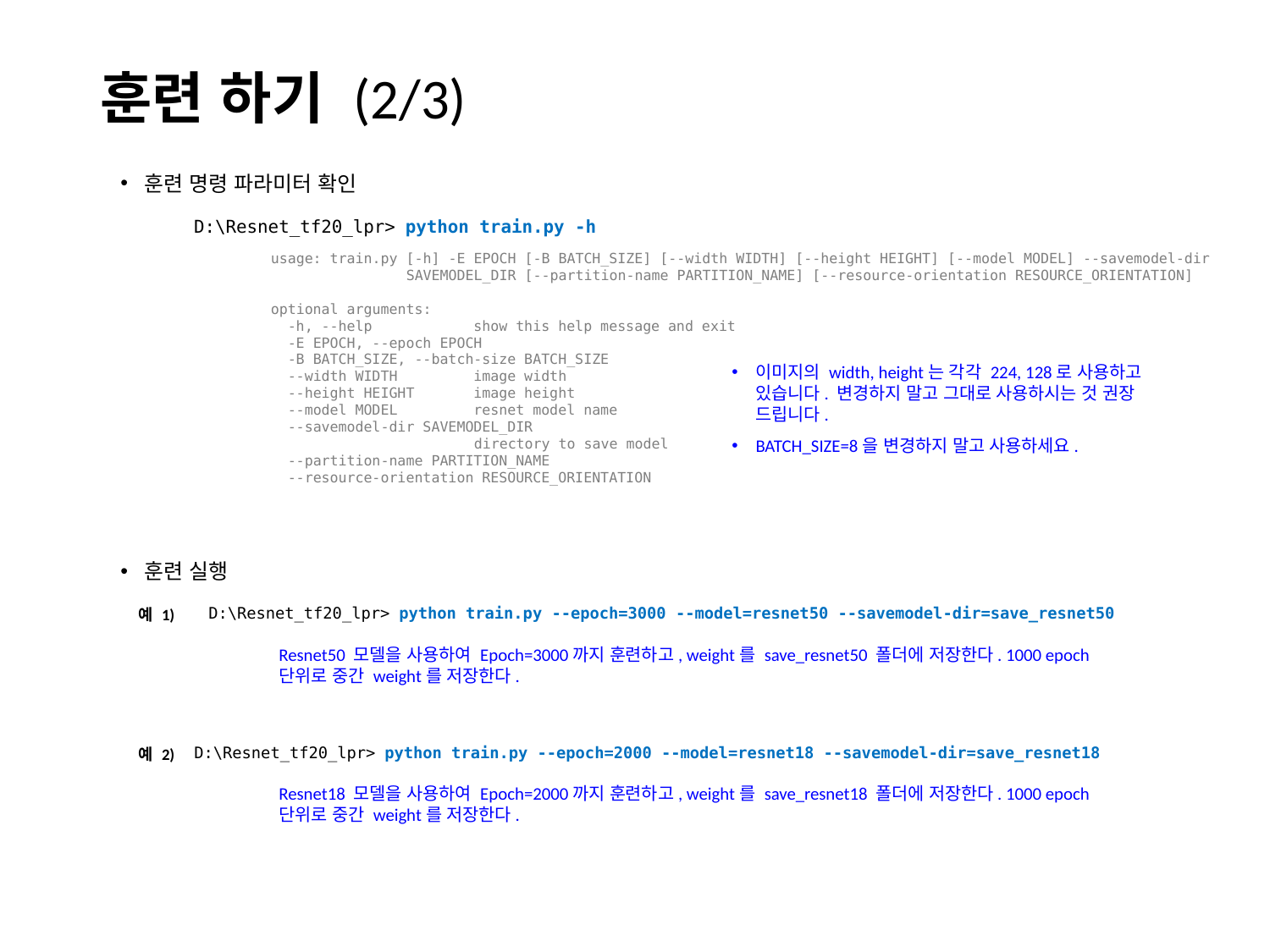

# 훈련 하기 (2/3)
훈련 명령 파라미터 확인
D:\Resnet_tf20_lpr> python train.py -h
usage: train.py [-h] -E EPOCH [-B BATCH_SIZE] [--width WIDTH] [--height HEIGHT] [--model MODEL] --savemodel-dir
                SAVEMODEL_DIR [--partition-name PARTITION_NAME] [--resource-orientation RESOURCE_ORIENTATION]

optional arguments:
  -h, --help            show this help message and exit
  -E EPOCH, --epoch EPOCH
  -B BATCH_SIZE, --batch-size BATCH_SIZE
  --width WIDTH         image width
  --height HEIGHT       image height
  --model MODEL         resnet model name
  --savemodel-dir SAVEMODEL_DIR
                        directory to save model
  --partition-name PARTITION_NAME
  --resource-orientation RESOURCE_ORIENTATION
이미지의 width, height는 각각 224, 128로 사용하고 있습니다. 변경하지 말고 그대로 사용하시는 것 권장 드립니다.
BATCH_SIZE=8을 변경하지 말고 사용하세요.
훈련 실행
D:\Resnet_tf20_lpr> python train.py --epoch=3000 --model=resnet50 --savemodel-dir=save_resnet50
예 1)
Resnet50 모델을 사용하여 Epoch=3000까지 훈련하고, weight를 save_resnet50 폴더에 저장한다. 1000 epoch 단위로 중간 weight를 저장한다.
D:\Resnet_tf20_lpr> python train.py --epoch=2000 --model=resnet18 --savemodel-dir=save_resnet18
예 2)
Resnet18 모델을 사용하여 Epoch=2000까지 훈련하고, weight를 save_resnet18 폴더에 저장한다. 1000 epoch 단위로 중간 weight를 저장한다.